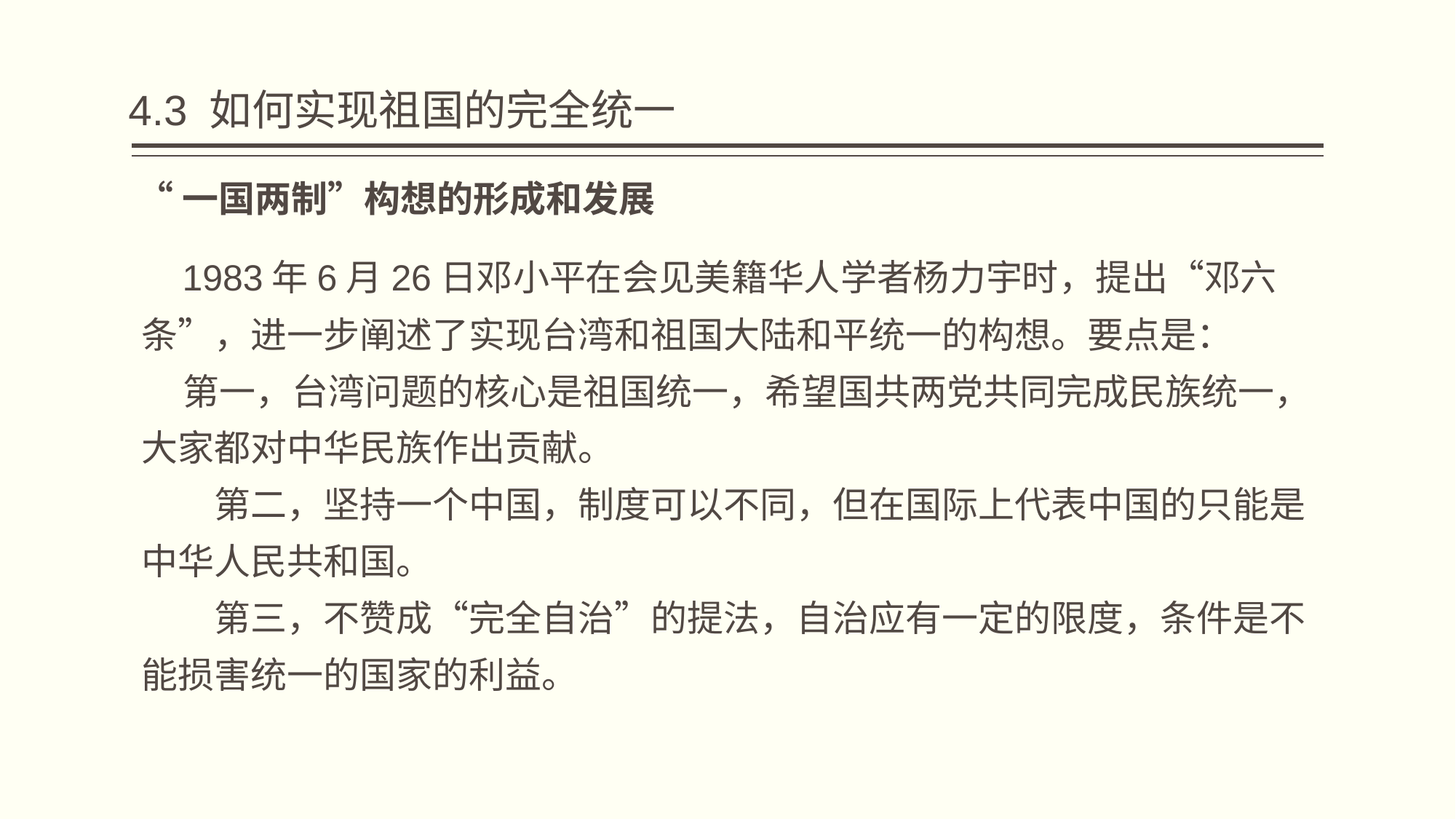

4.3 如何实现祖国的完全统一
“一国两制”构想的形成和发展
    1983年6月26日邓小平在会见美籍华人学者杨力宇时，提出“邓六条”，进一步阐述了实现台湾和祖国大陆和平统一的构想。要点是：
    第一，台湾问题的核心是祖国统一，希望国共两党共同完成民族统一，大家都对中华民族作出贡献。
　　第二，坚持一个中国，制度可以不同，但在国际上代表中国的只能是中华人民共和国。
　　第三，不赞成“完全自治”的提法，自治应有一定的限度，条件是不能损害统一的国家的利益。